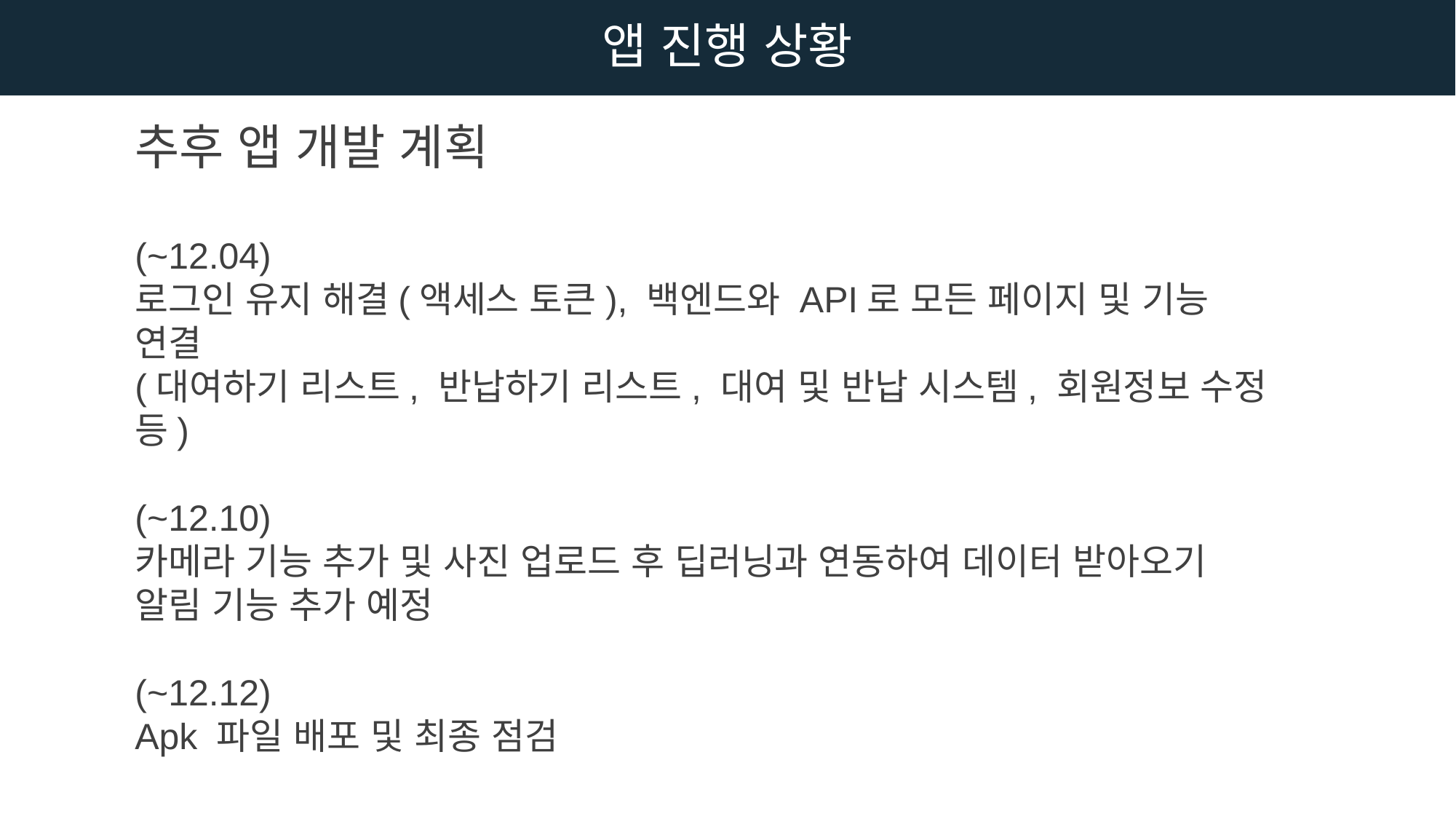

앱 진행 상황
추후 앱 개발 계획

(~12.04)
로그인 유지 해결(액세스 토큰), 백엔드와 API로 모든 페이지 및 기능 연결
(대여하기 리스트, 반납하기 리스트, 대여 및 반납 시스템, 회원정보 수정 등)

(~12.10)
카메라 기능 추가 및 사진 업로드 후 딥러닝과 연동하여 데이터 받아오기
알림 기능 추가 예정

(~12.12)
Apk 파일 배포 및 최종 점검